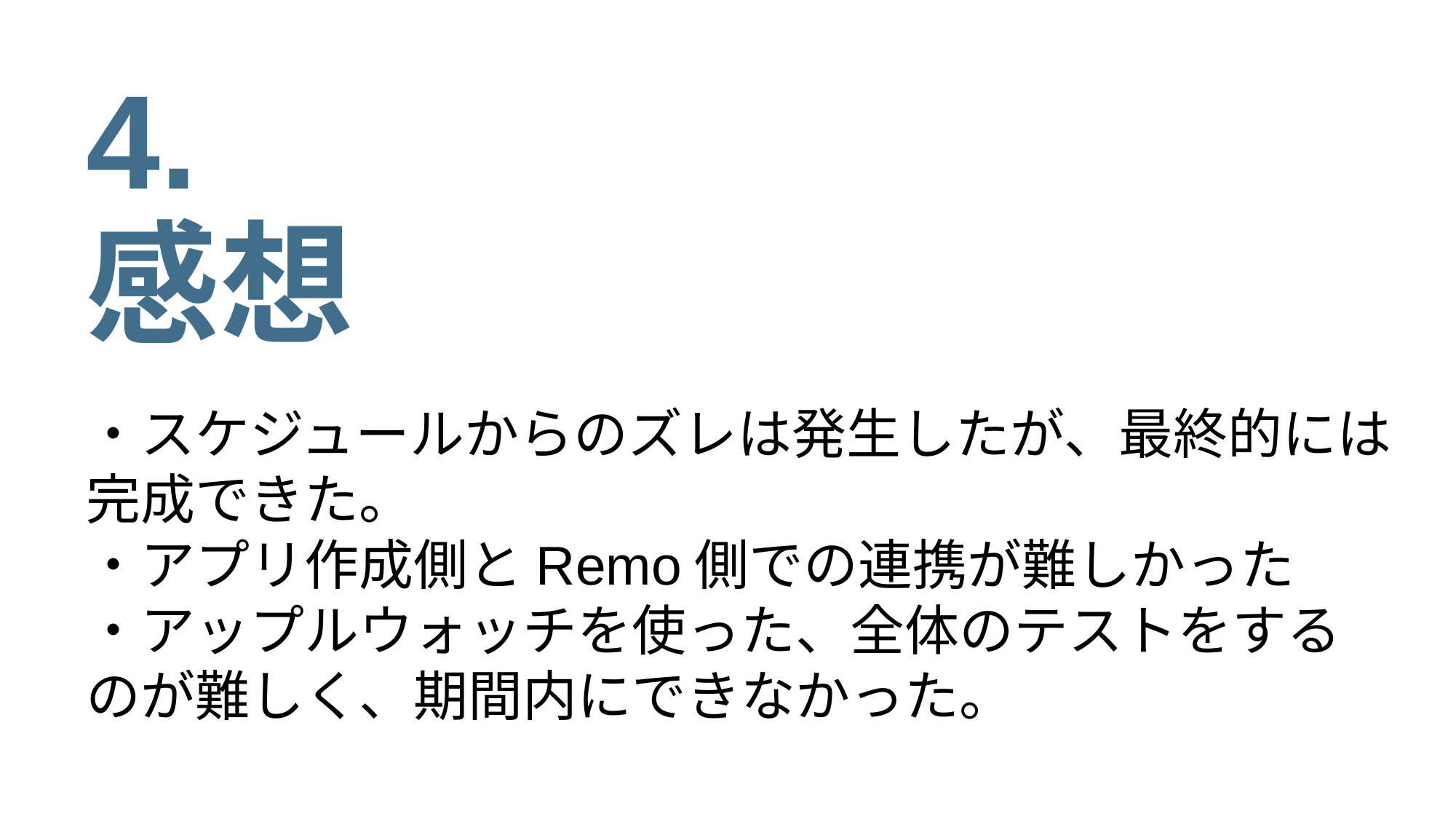

# 4. 感想
・スケジュールからのズレは発生したが、最終的には完成できた。
・アプリ作成側とRemo側での連携が難しかった
・アップルウォッチを使った、全体のテストをするのが難しく、期間内にできなかった。